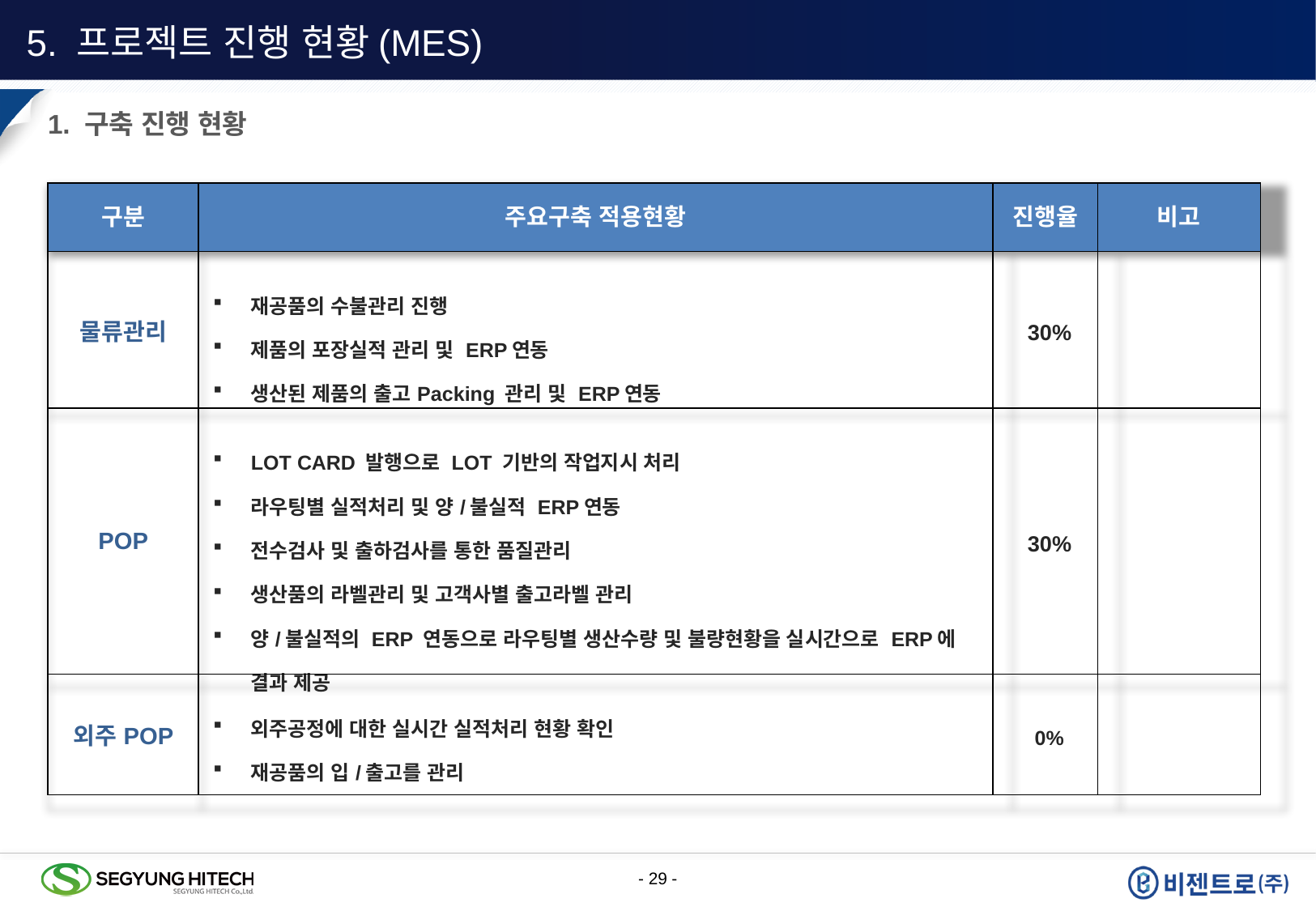

5. 프로젝트 진행 현황(MES)
1. 구축 진행 현황
| 구분 | 주요구축 적용현황 | 진행율 | 비고 |
| --- | --- | --- | --- |
| 물류관리 | 재공품의 수불관리 진행 제품의 포장실적 관리 및 ERP연동 생산된 제품의 출고Packing 관리 및 ERP연동 | 30% |  |
| POP | LOT CARD 발행으로 LOT 기반의 작업지시 처리 라우팅별 실적처리 및 양/불실적 ERP연동 전수검사 및 출하검사를 통한 품질관리 생산품의 라벨관리 및 고객사별 출고라벨 관리 양/불실적의 ERP 연동으로 라우팅별 생산수량 및 불량현황을 실시간으로 ERP에 결과 제공 | 30% |  |
| 외주POP | 외주공정에 대한 실시간 실적처리 현황 확인 재공품의 입/출고를 관리 | 0% |  |